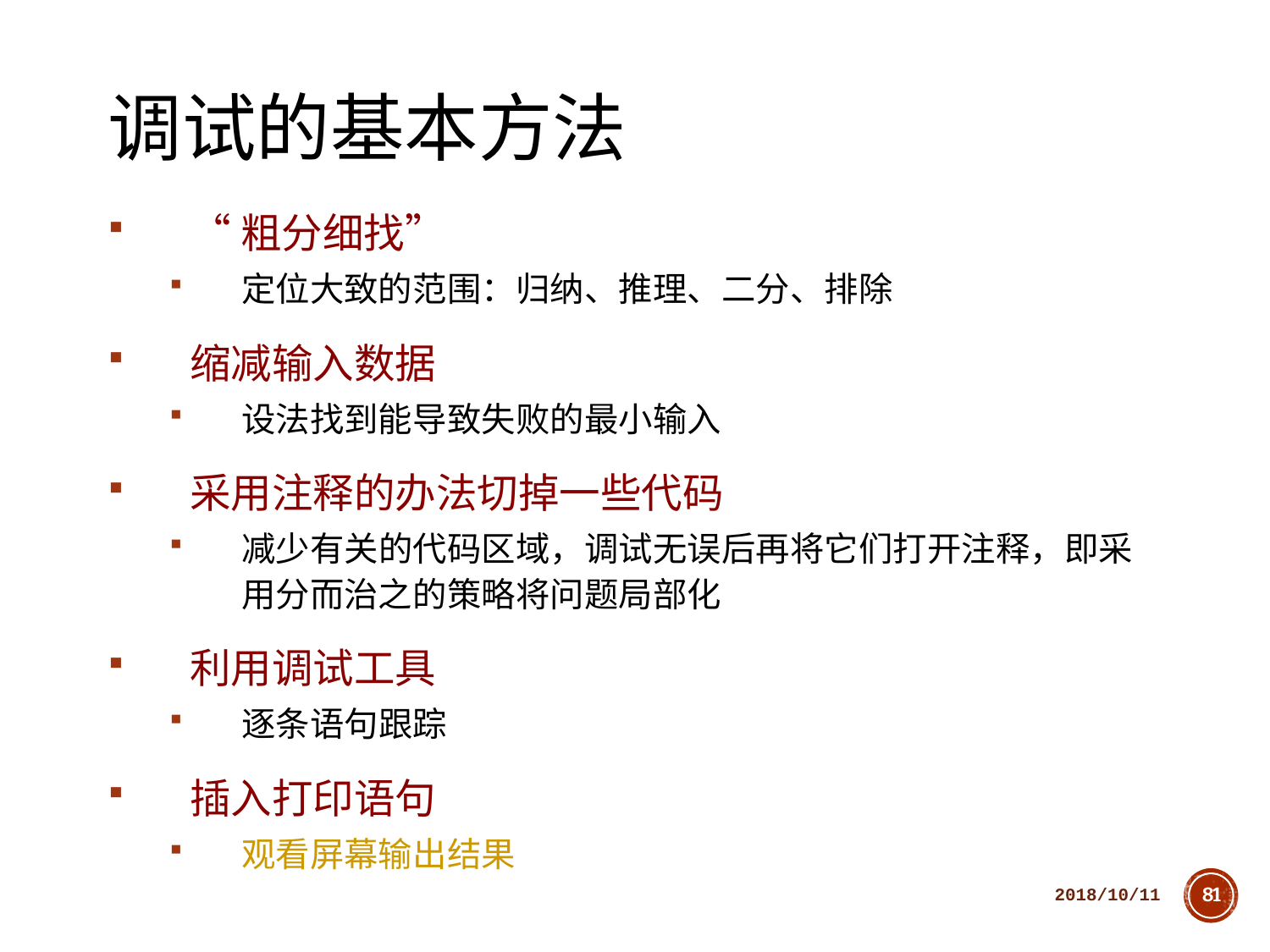

# 调试的基本方法
“粗分细找”
定位大致的范围：归纳、推理、二分、排除
缩减输入数据
设法找到能导致失败的最小输入
采用注释的办法切掉一些代码
减少有关的代码区域，调试无误后再将它们打开注释，即采用分而治之的策略将问题局部化
利用调试工具
逐条语句跟踪
插入打印语句
观看屏幕输出结果
2018/10/11
81